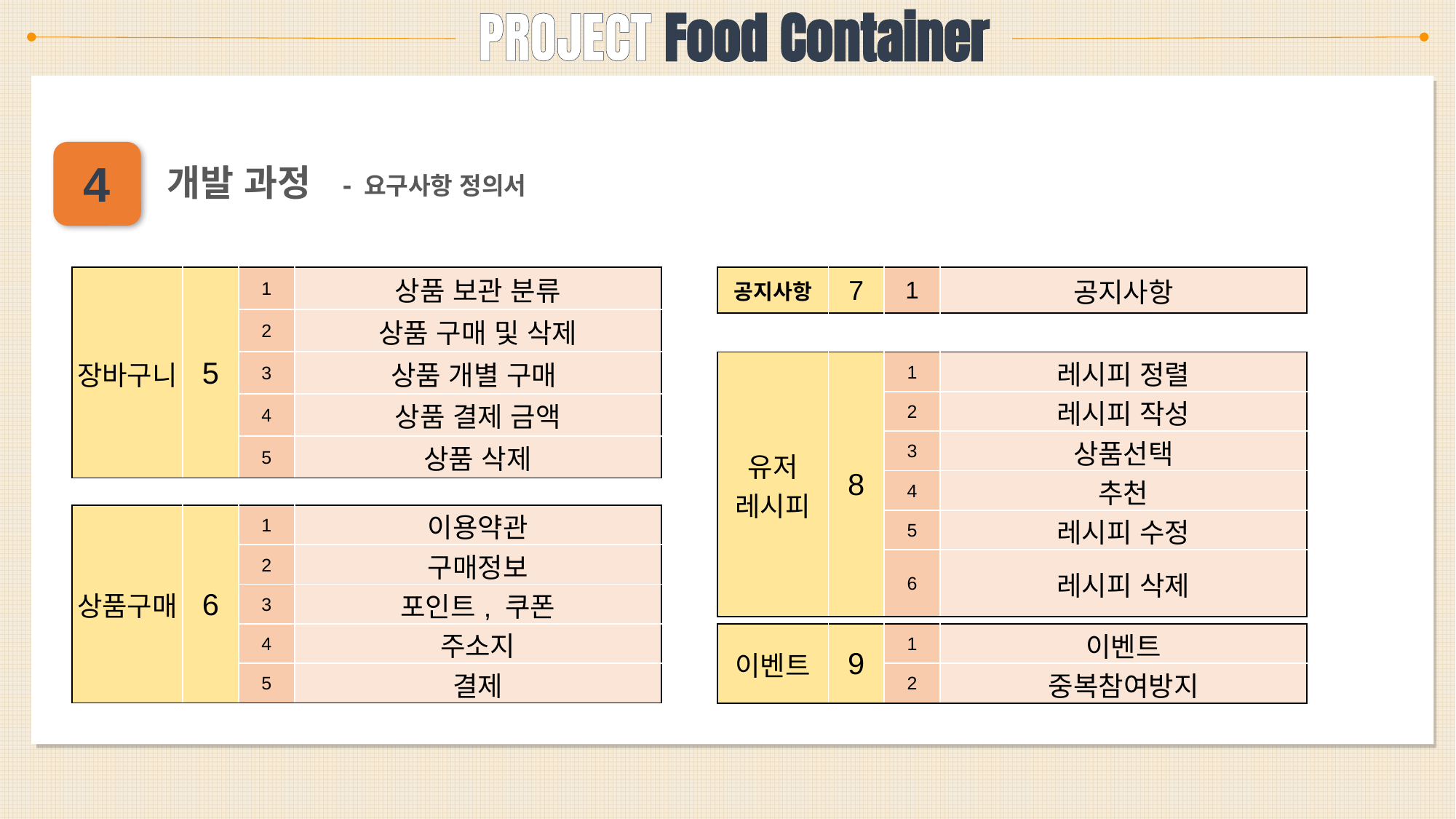

PROJECT Food Container
http://192.168.0.166:8080/controller/index.do

4
개발 과정
- 요구사항 정의서
| 장바구니 | 5 | 1 | 상품 보관 분류 |
| --- | --- | --- | --- |
|  |  | 2 | 상품 구매 및 삭제 |
|  |  | 3 | 상품 개별 구매 |
|  |  | 4 | 상품 결제 금액 |
|  |  | 5 | 상품 삭제 |
| 공지사항 | 7 | 1 | 공지사항 |
| --- | --- | --- | --- |
| 유저 레시피 | 8 | 1 | 레시피 정렬 |
| --- | --- | --- | --- |
|  |  | 2 | 레시피 작성 |
|  |  | 3 | 상품선택 |
|  |  | 4 | 추천 |
|  |  | 5 | 레시피 수정 |
|  |  | 6 | 레시피 삭제 |
| 상품구매 | 6 | 1 | 이용약관 |
| --- | --- | --- | --- |
|  |  | 2 | 구매정보 |
|  |  | 3 | 포인트, 쿠폰 |
|  |  | 4 | 주소지 |
|  |  | 5 | 결제 |
| 이벤트 | 9 | 1 | 이벤트 |
| --- | --- | --- | --- |
|  |  | 2 | 중복참여방지 |